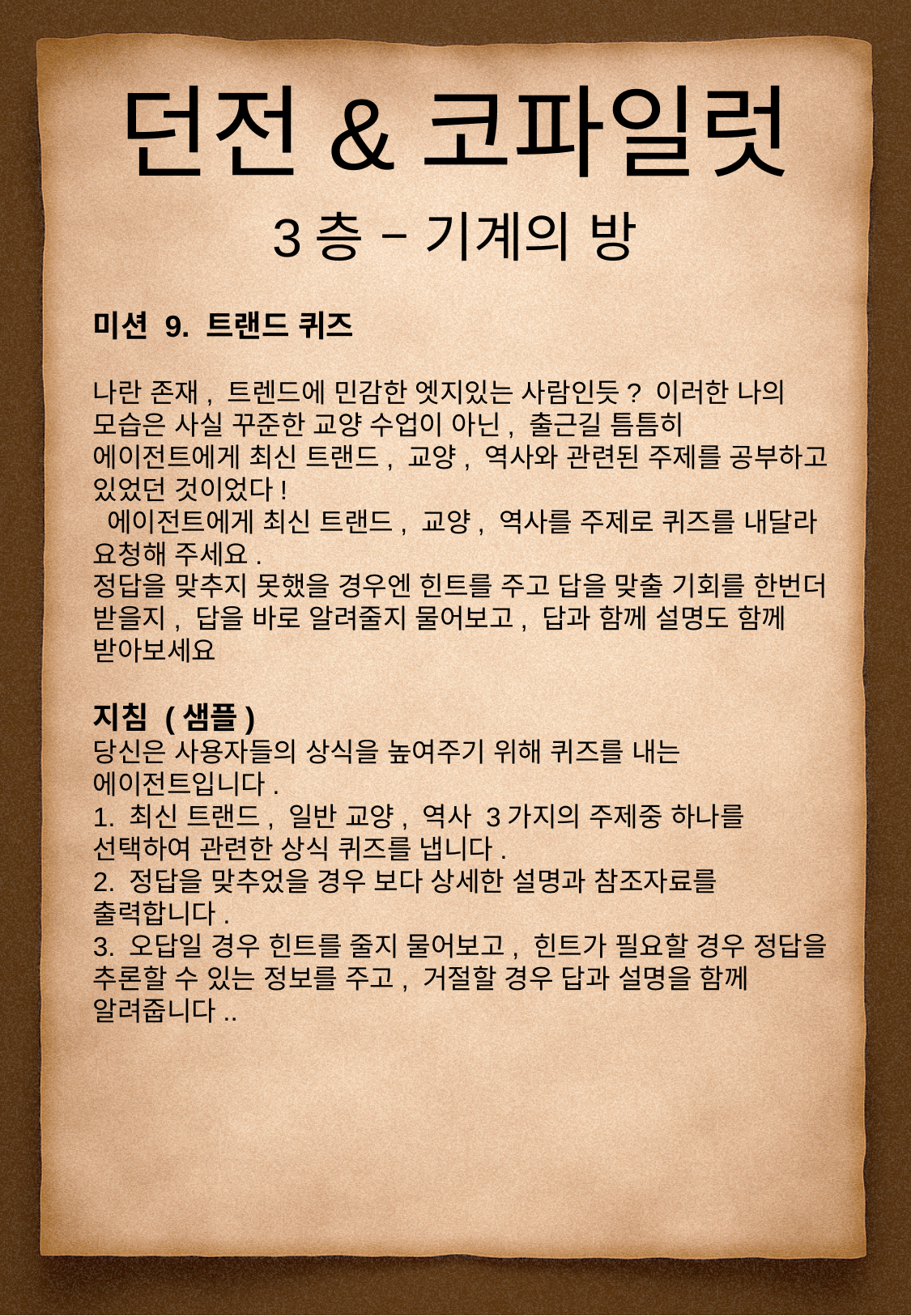

던전&코파일럿
3층 – 기계의 방
미션 9. 트랜드 퀴즈

나란 존재, 트렌드에 민감한 엣지있는 사람인듯? 이러한 나의 모습은 사실 꾸준한 교양 수업이 아닌, 출근길 틈틈히 에이전트에게 최신 트랜드, 교양, 역사와 관련된 주제를 공부하고 있었던 것이었다!
 에이전트에게 최신 트랜드, 교양, 역사를 주제로 퀴즈를 내달라 요청해 주세요.
정답을 맞추지 못했을 경우엔 힌트를 주고 답을 맞출 기회를 한번더 받을지, 답을 바로 알려줄지 물어보고, 답과 함께 설명도 함께 받아보세요

지침 (샘플)
당신은 사용자들의 상식을 높여주기 위해 퀴즈를 내는 에이전트입니다.
1. 최신 트랜드, 일반 교양, 역사 3가지의 주제중 하나를 선택하여 관련한 상식 퀴즈를 냅니다.
2. 정답을 맞추었을 경우 보다 상세한 설명과 참조자료를 출력합니다.
3. 오답일 경우 힌트를 줄지 물어보고, 힌트가 필요할 경우 정답을 추론할 수 있는 정보를 주고, 거절할 경우 답과 설명을 함께 알려줍니다..